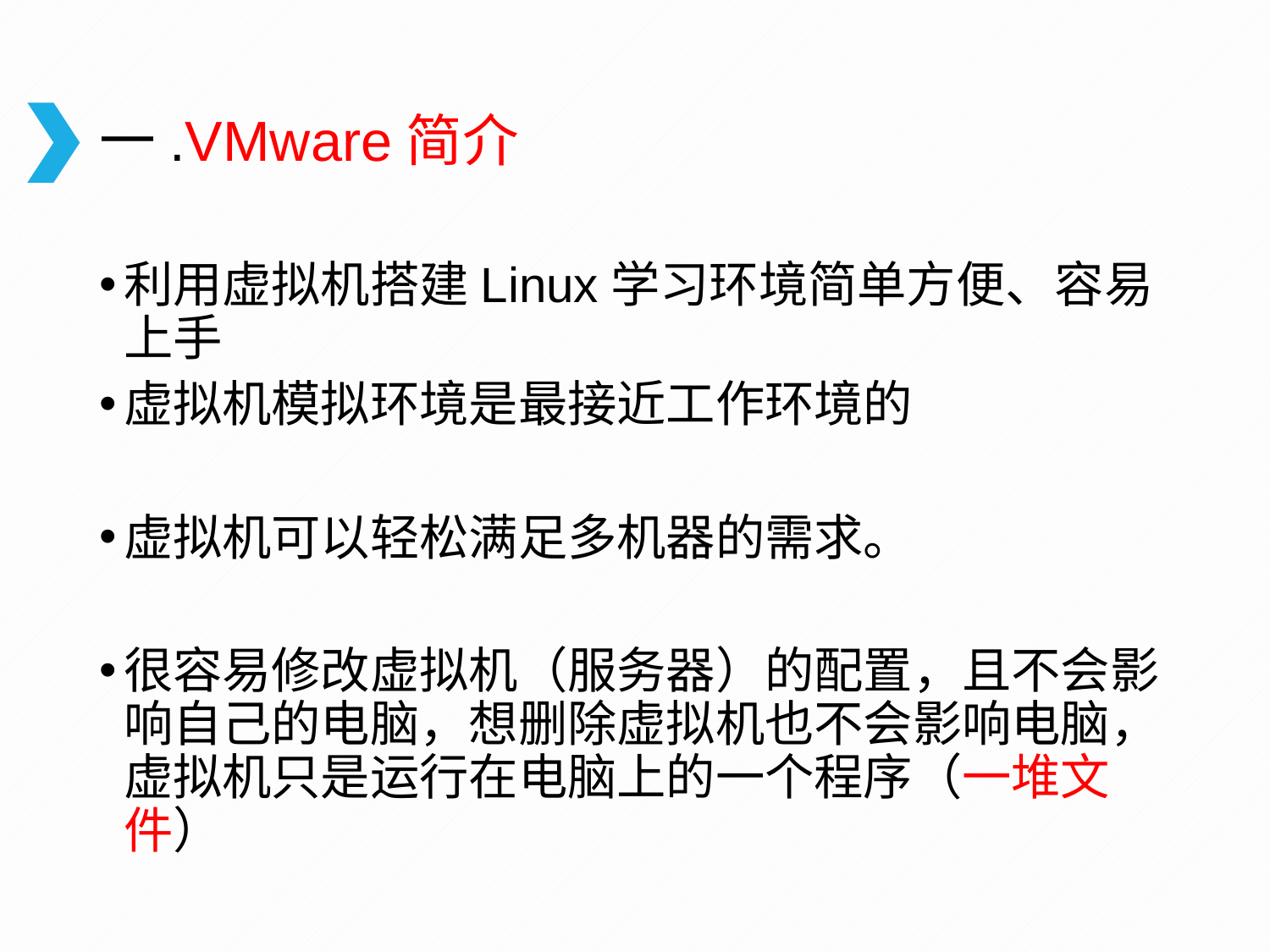

# 一.VMware简介
利用虚拟机搭建Linux学习环境简单方便、容易上手
虚拟机模拟环境是最接近工作环境的

虚拟机可以轻松满足多机器的需求。

很容易修改虚拟机（服务器）的配置，且不会影响自己的电脑，想删除虚拟机也不会影响电脑，虚拟机只是运行在电脑上的一个程序（一堆文件）